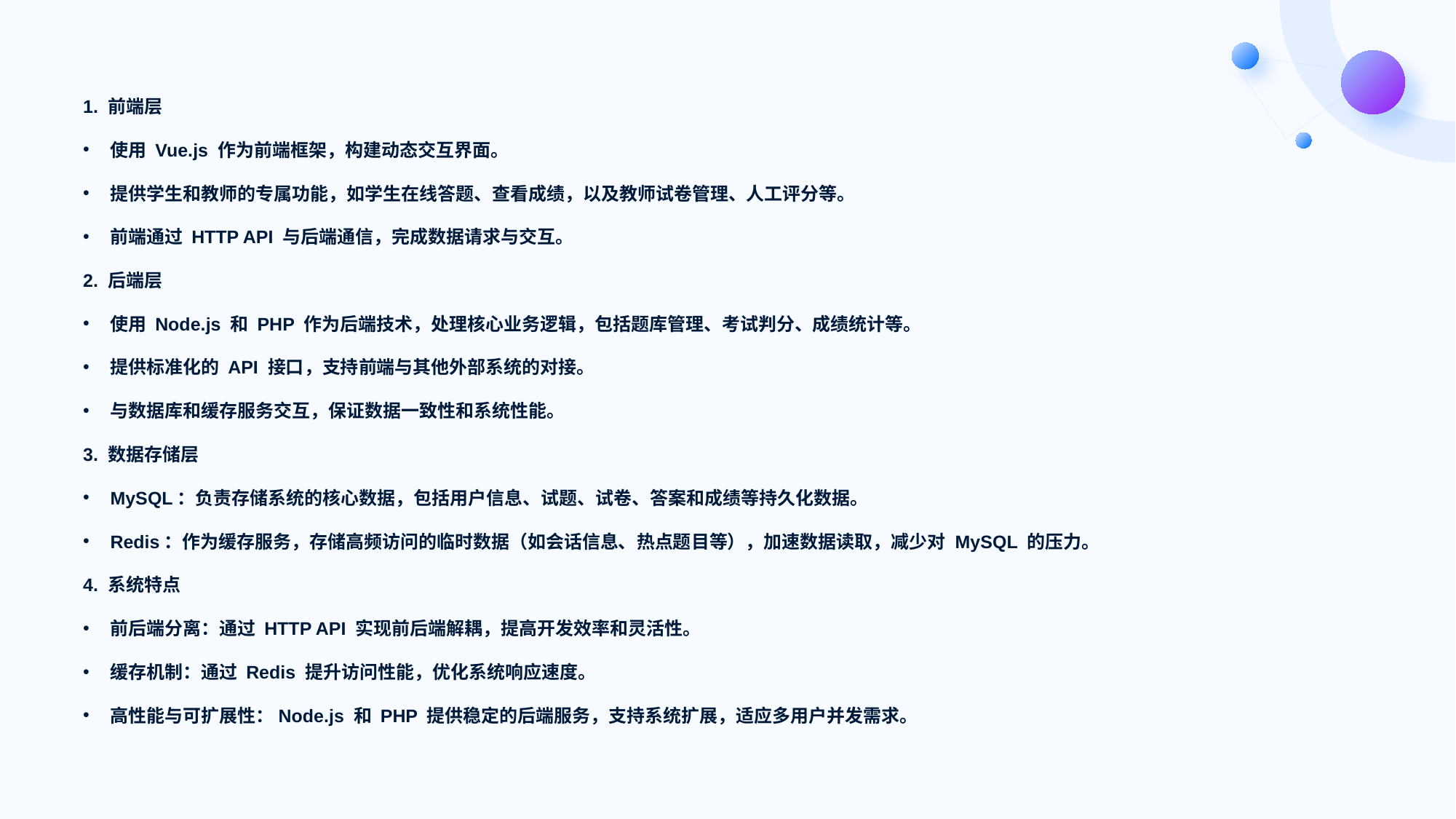

1. 前端层
使用 Vue.js 作为前端框架，构建动态交互界面。
提供学生和教师的专属功能，如学生在线答题、查看成绩，以及教师试卷管理、人工评分等。
前端通过 HTTP API 与后端通信，完成数据请求与交互。
2. 后端层
使用 Node.js 和 PHP 作为后端技术，处理核心业务逻辑，包括题库管理、考试判分、成绩统计等。
提供标准化的 API 接口，支持前端与其他外部系统的对接。
与数据库和缓存服务交互，保证数据一致性和系统性能。
3. 数据存储层
MySQL：负责存储系统的核心数据，包括用户信息、试题、试卷、答案和成绩等持久化数据。
Redis：作为缓存服务，存储高频访问的临时数据（如会话信息、热点题目等），加速数据读取，减少对 MySQL 的压力。
4. 系统特点
前后端分离：通过 HTTP API 实现前后端解耦，提高开发效率和灵活性。
缓存机制：通过 Redis 提升访问性能，优化系统响应速度。
高性能与可扩展性：Node.js 和 PHP 提供稳定的后端服务，支持系统扩展，适应多用户并发需求。